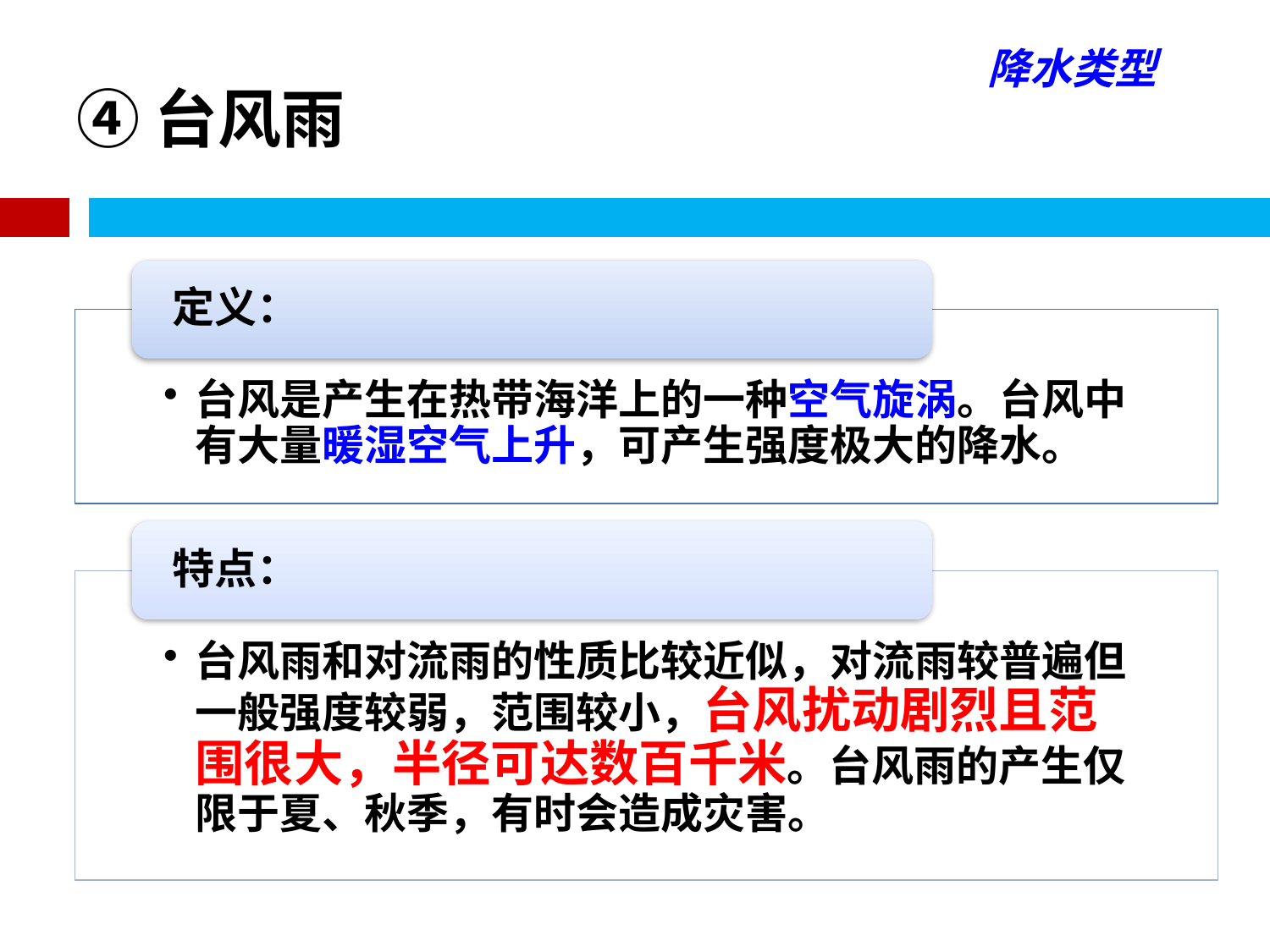

降水类型
# ④台风雨
台风是产生在热带海洋上的一种空气旋涡。台风中有大量暖湿空气上升，可产生强度极大的降水。
定义：
台风雨和对流雨的性质比较近似，对流雨较普遍但一般强度较弱，范围较小，台风扰动剧烈且范围很大，半径可达数百千米。台风雨的产生仅限于夏、秋季，有时会造成灾害。
特点：